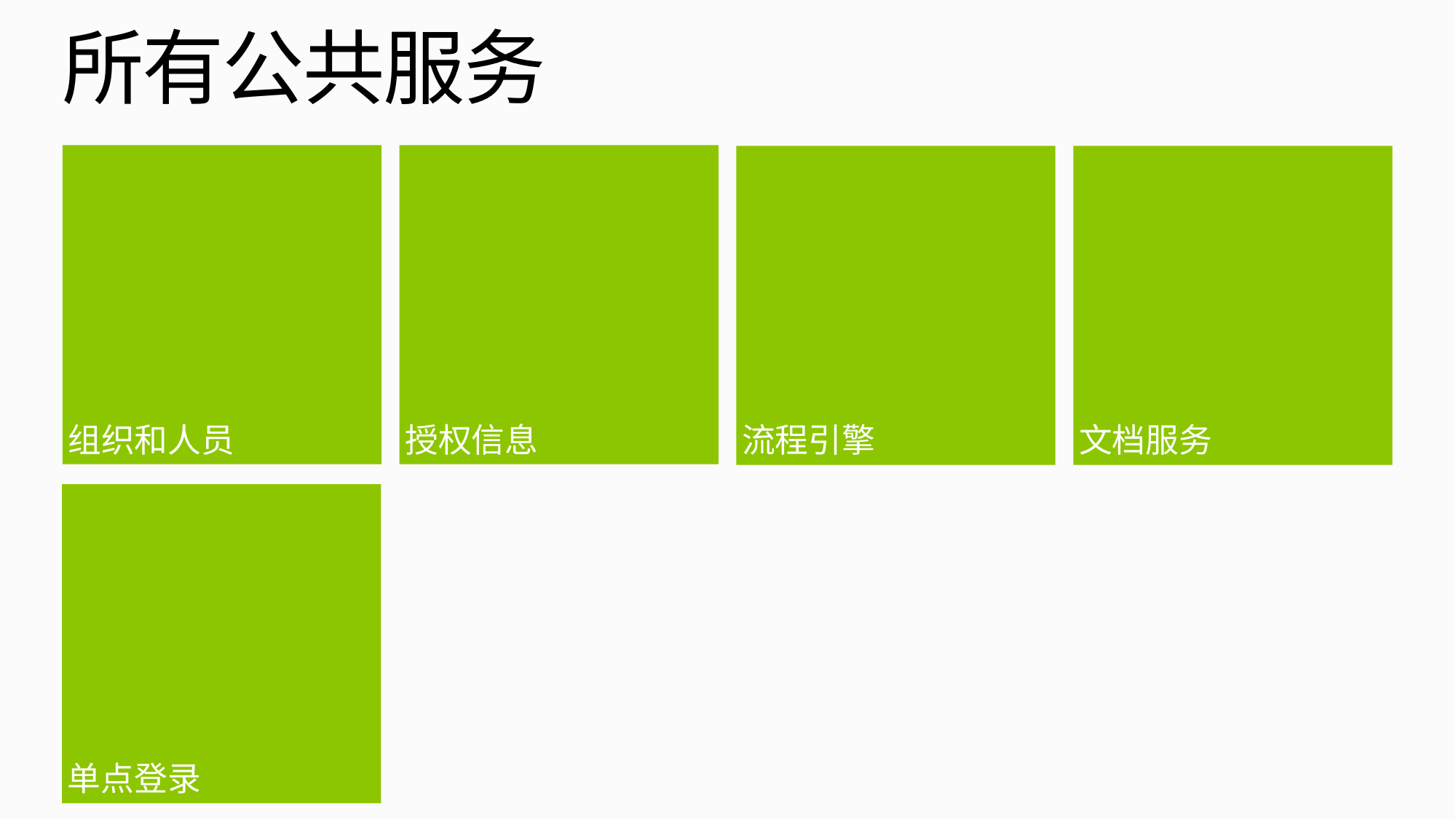

# 所有公共服务
组织和人员
授权信息
流程引擎
文档服务
单点登录